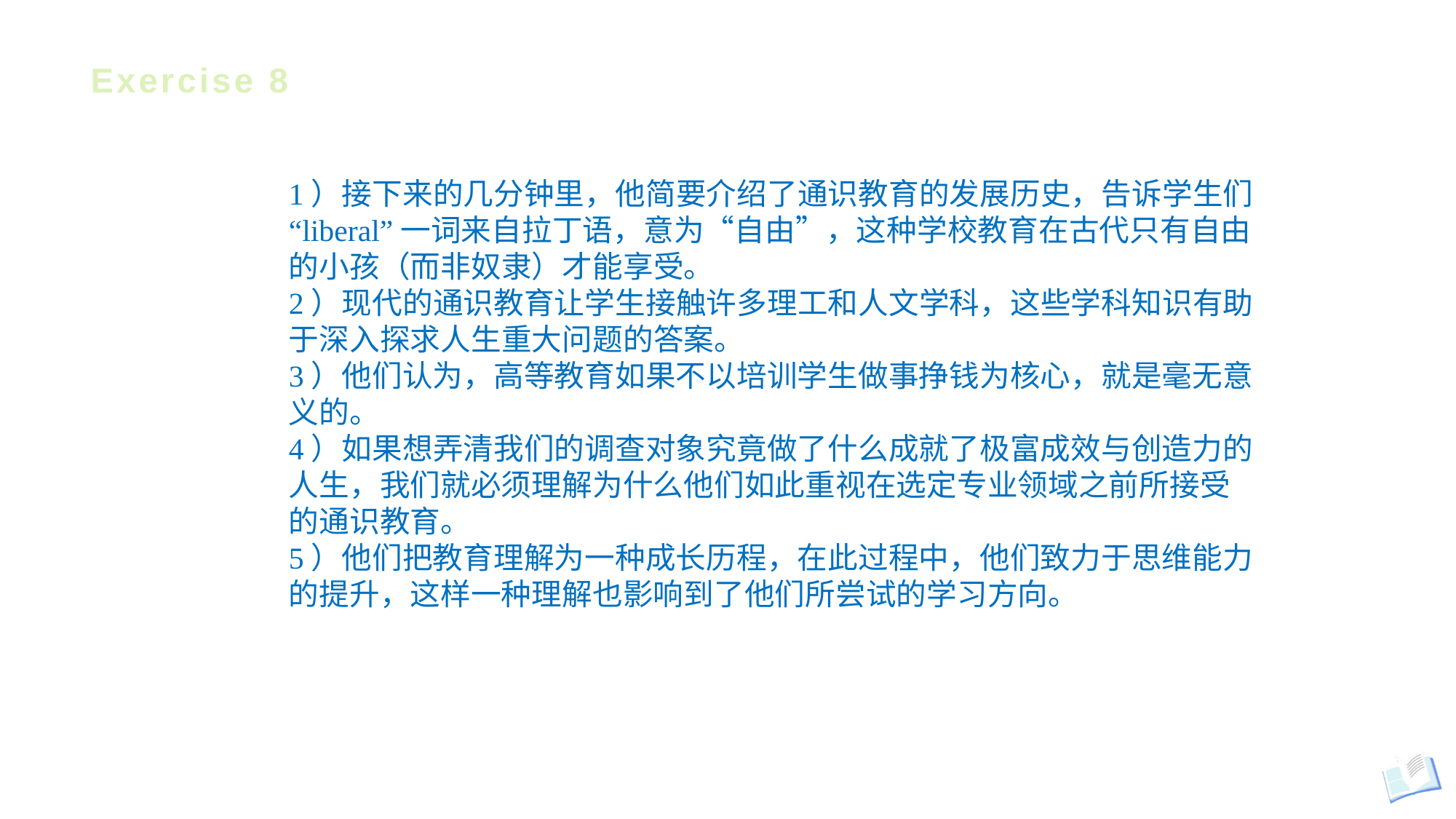

# Exercise 8
1）接下来的几分钟里，他简要介绍了通识教育的发展历史，告诉学生们
“liberal”一词来自拉丁语，意为“自由”，这种学校教育在古代只有自由的小孩（而非奴隶）才能享受。
2）现代的通识教育让学生接触许多理工和人文学科，这些学科知识有助于深入探求人生重大问题的答案。
3）他们认为，高等教育如果不以培训学生做事挣钱为核心，就是毫无意义的。
4）如果想弄清我们的调查对象究竟做了什么成就了极富成效与创造力的人生，我们就必须理解为什么他们如此重视在选定专业领域之前所接受的通识教育。
5）他们把教育理解为一种成长历程，在此过程中，他们致力于思维能力的提升，这样一种理解也影响到了他们所尝试的学习方向。